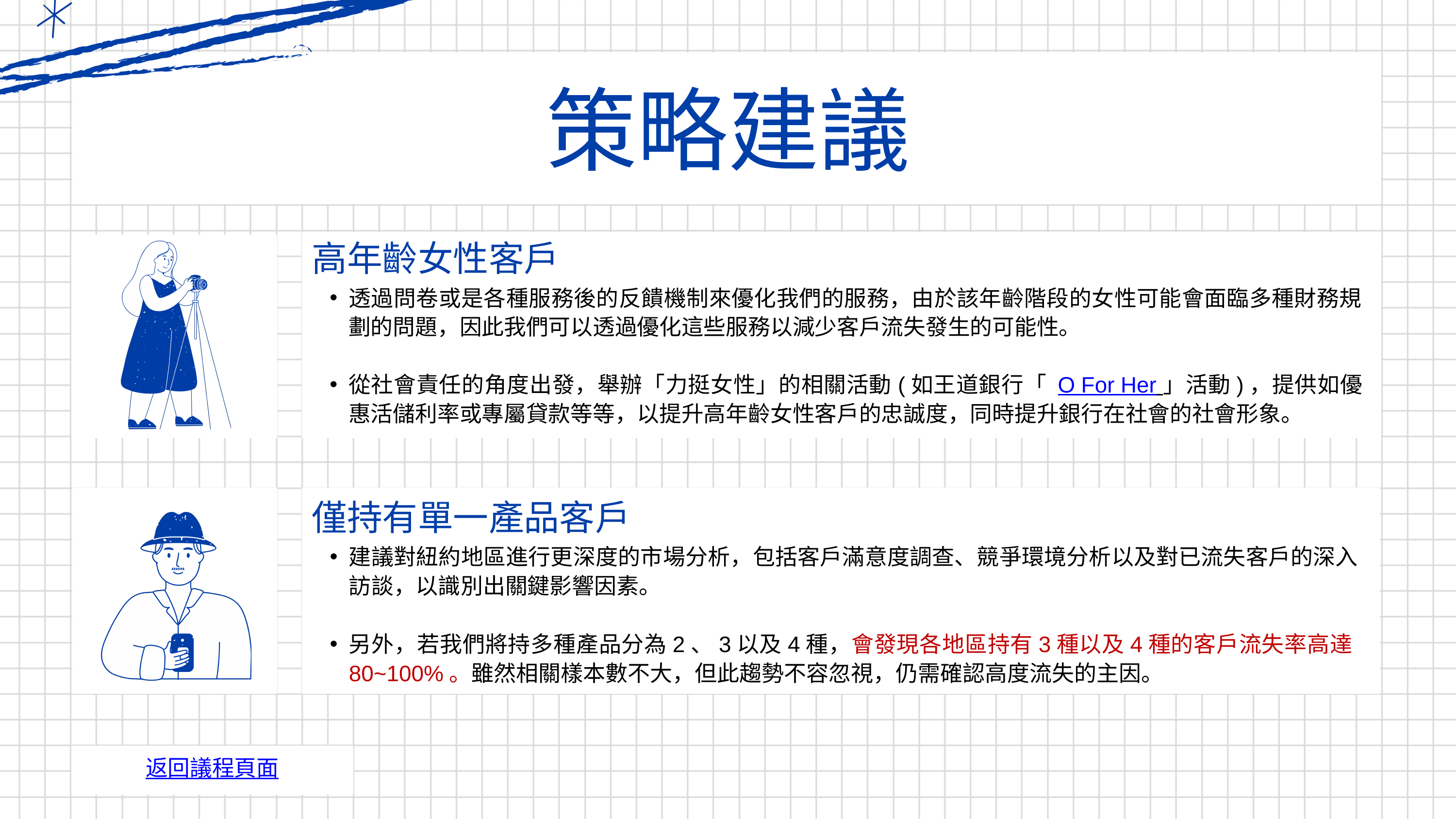

策略建議

高年齡女性客戶

透過問卷或是各種服務後的反饋機制來優化我們的服務，由於該年齡階段的女性可能會面臨多種財務規劃的問題，因此我們可以透過優化這些服務以減少客戶流失發生的可能性。

從社會責任的角度出發，舉辦「力挺女性」的相關活動(如王道銀行「 O For Her 」活動)，提供如優惠活儲利率或專屬貸款等等，以提升高年齡女性客戶的忠誠度，同時提升銀行在社會的社會形象。

僅持有單一產品客戶

建議對紐約地區進行更深度的市場分析，包括客戶滿意度調查、競爭環境分析以及對已流失客戶的深入訪談，以識別出關鍵影響因素。

另外，若我們將持多種產品分為2、3以及4種，會發現各地區持有3種以及4種的客戶流失率高達80~100%。雖然相關樣本數不大，但此趨勢不容忽視，仍需確認高度流失的主因。

返回議程頁面